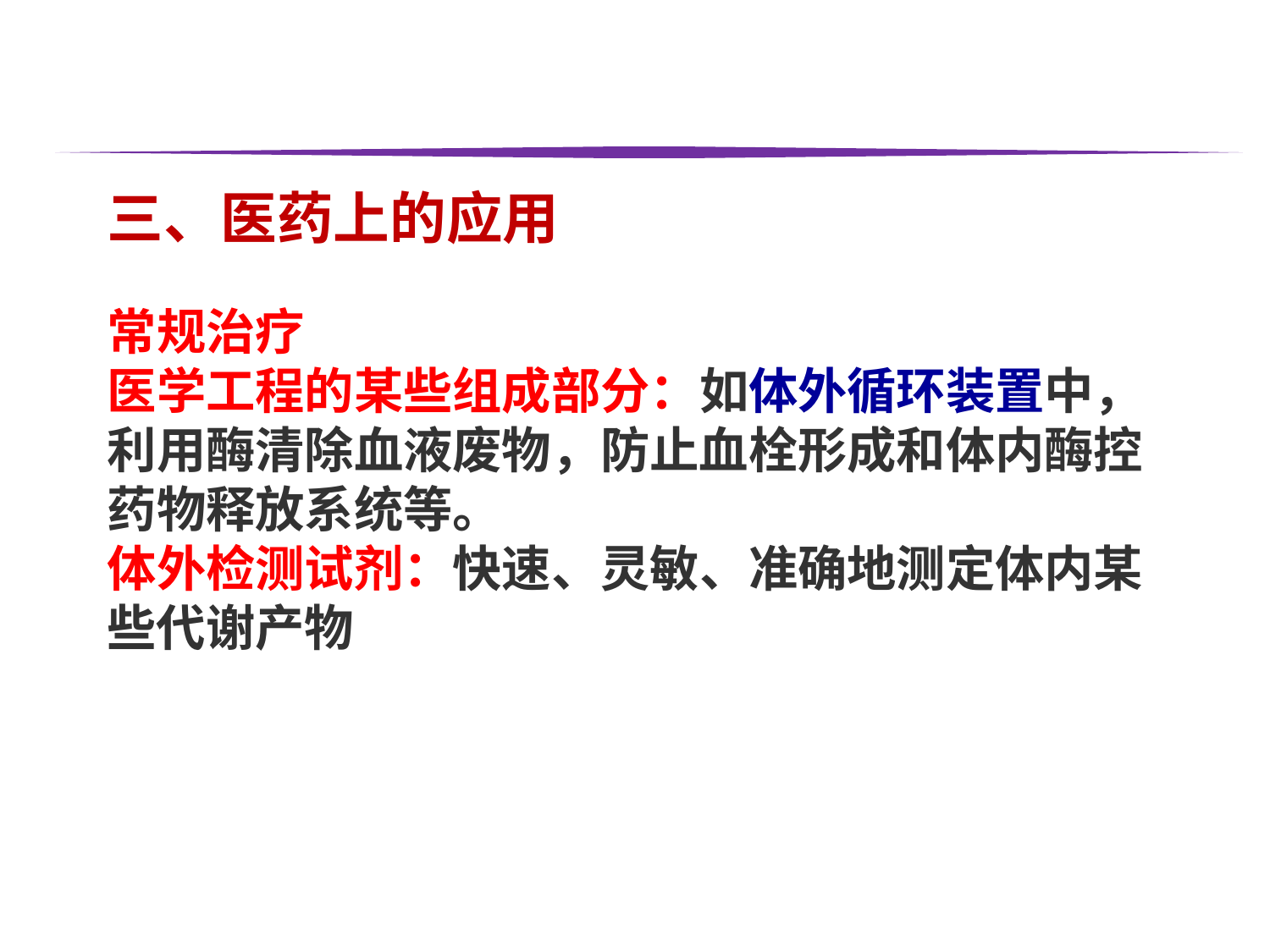

三、医药上的应用

常规治疗
医学工程的某些组成部分：如体外循环装置中，利用酶清除血液废物，防止血栓形成和体内酶控药物释放系统等。
体外检测试剂：快速、灵敏、准确地测定体内某些代谢产物